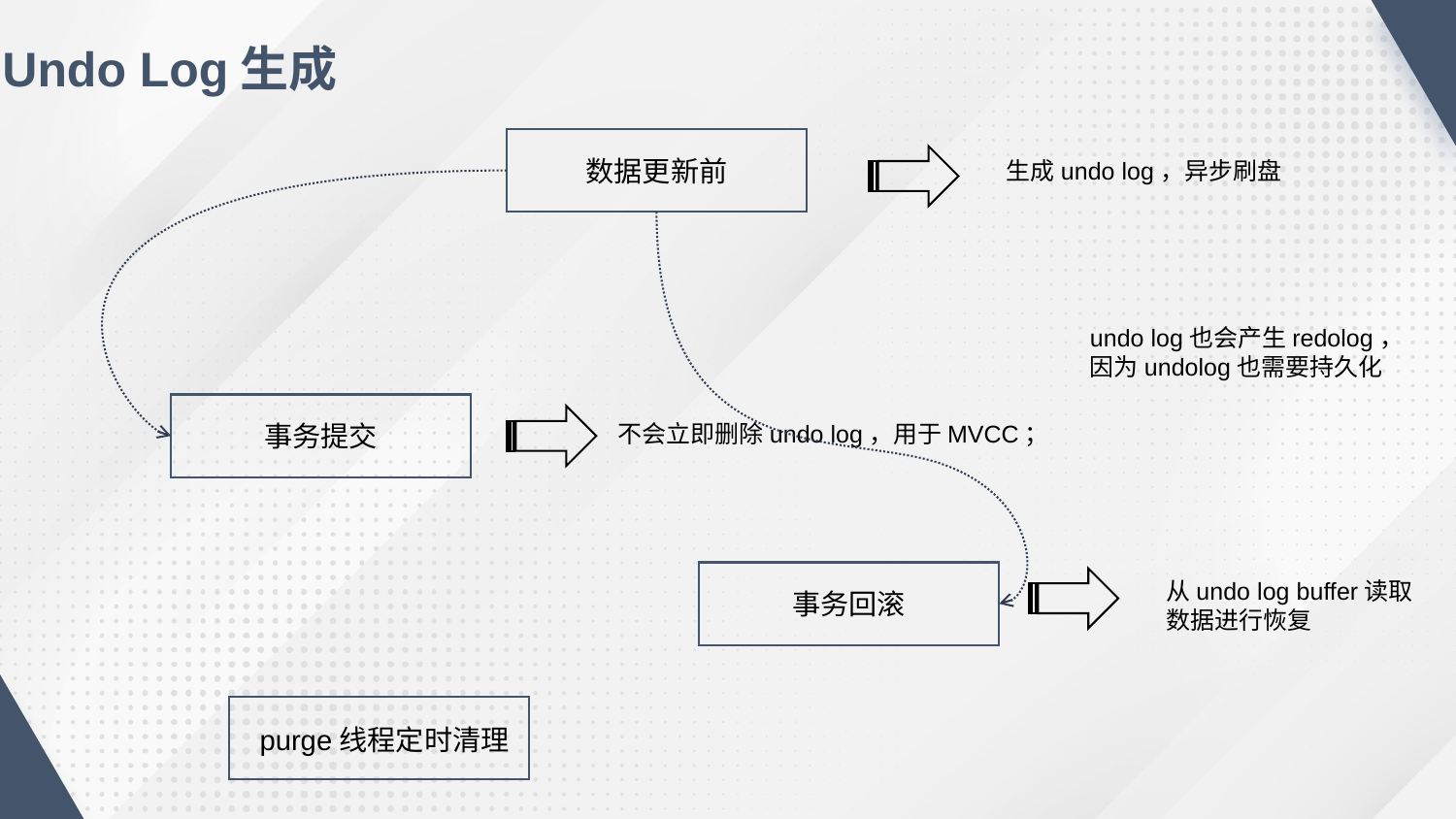

Undo Log生成

数据更新前

生成undo log，异步刷盘
undo log也会产生redolog，
因为undolog也需要持久化

事务提交
不会立即删除undo log，用于MVCC；

从undo log buffer读取
数据进行恢复
事务回滚

purge线程定时清理